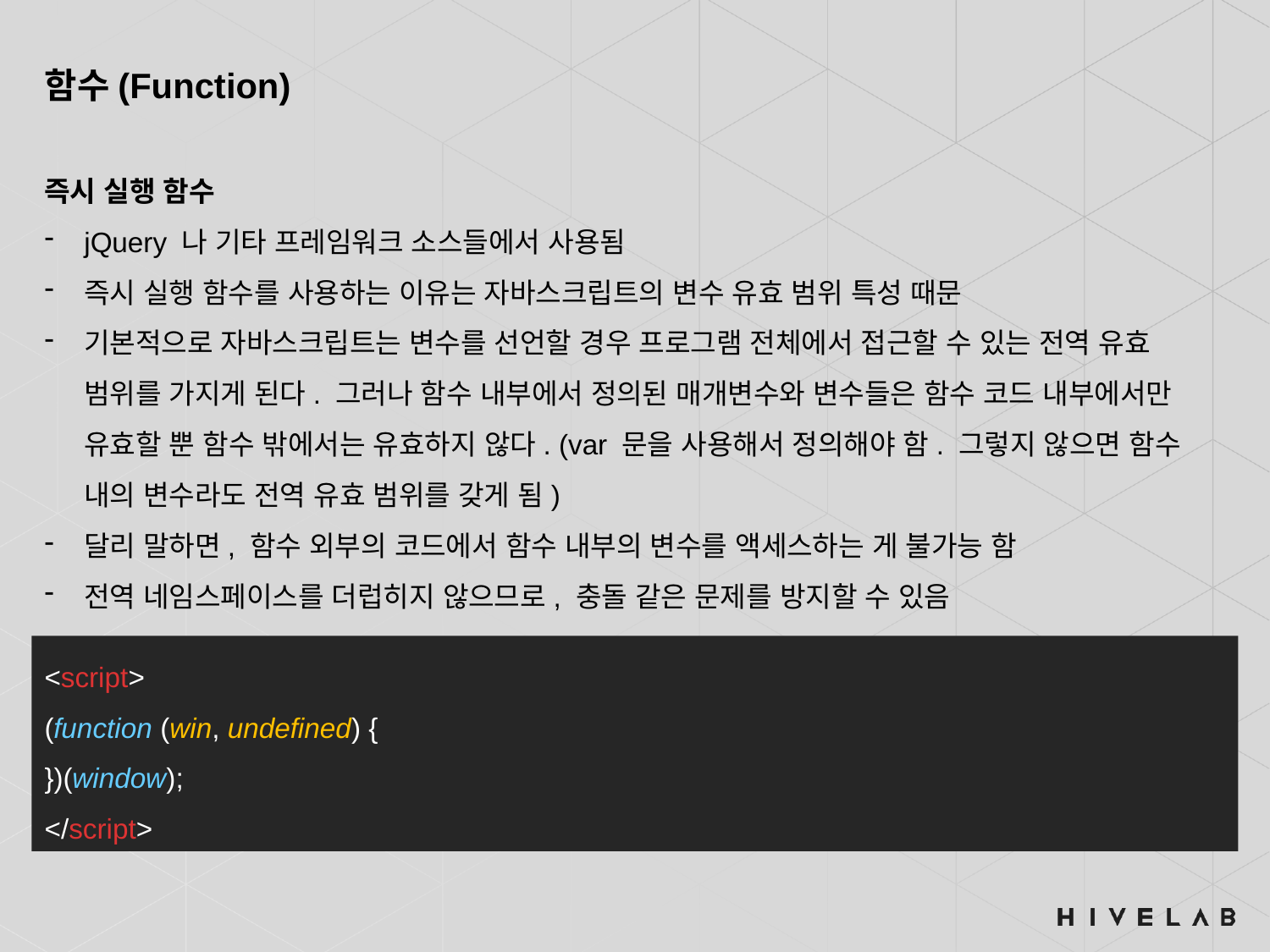

함수(Function)

즉시 실행 함수
jQuery 나 기타 프레임워크 소스들에서 사용됨
즉시 실행 함수를 사용하는 이유는 자바스크립트의 변수 유효 범위 특성 때문
기본적으로 자바스크립트는 변수를 선언할 경우 프로그램 전체에서 접근할 수 있는 전역 유효 범위를 가지게 된다. 그러나 함수 내부에서 정의된 매개변수와 변수들은 함수 코드 내부에서만 유효할 뿐 함수 밖에서는 유효하지 않다. (var 문을 사용해서 정의해야 함. 그렇지 않으면 함수 내의 변수라도 전역 유효 범위를 갖게 됨)
달리 말하면, 함수 외부의 코드에서 함수 내부의 변수를 액세스하는 게 불가능 함
전역 네임스페이스를 더럽히지 않으므로, 충돌 같은 문제를 방지할 수 있음
<script>
(function (win, undefined) {
})(window);
</script>